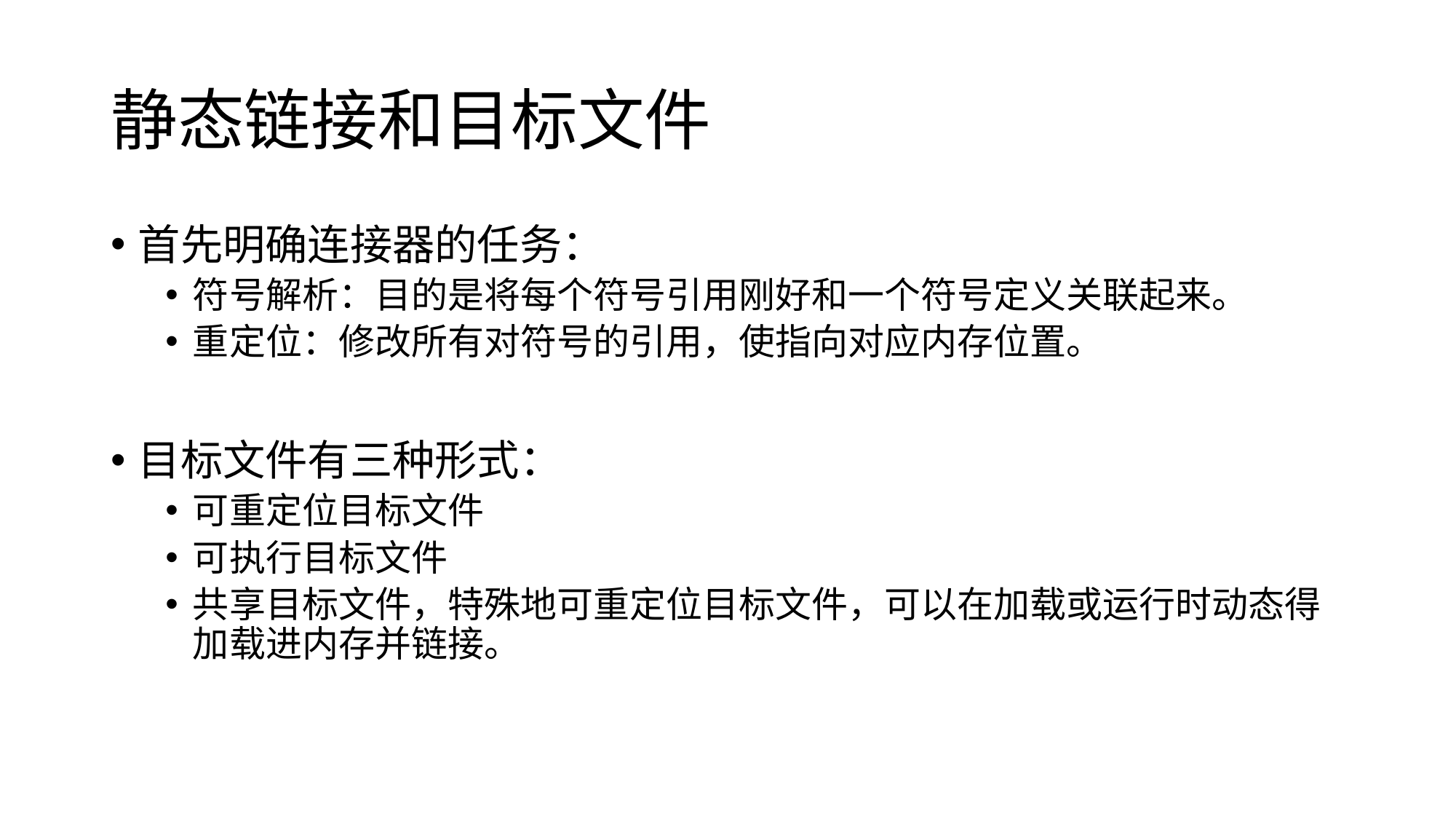

# 静态链接和目标文件
首先明确连接器的任务：
符号解析：目的是将每个符号引用刚好和一个符号定义关联起来。
重定位：修改所有对符号的引用，使指向对应内存位置。

目标文件有三种形式：
可重定位目标文件
可执行目标文件
共享目标文件，特殊地可重定位目标文件，可以在加载或运行时动态得加载进内存并链接。